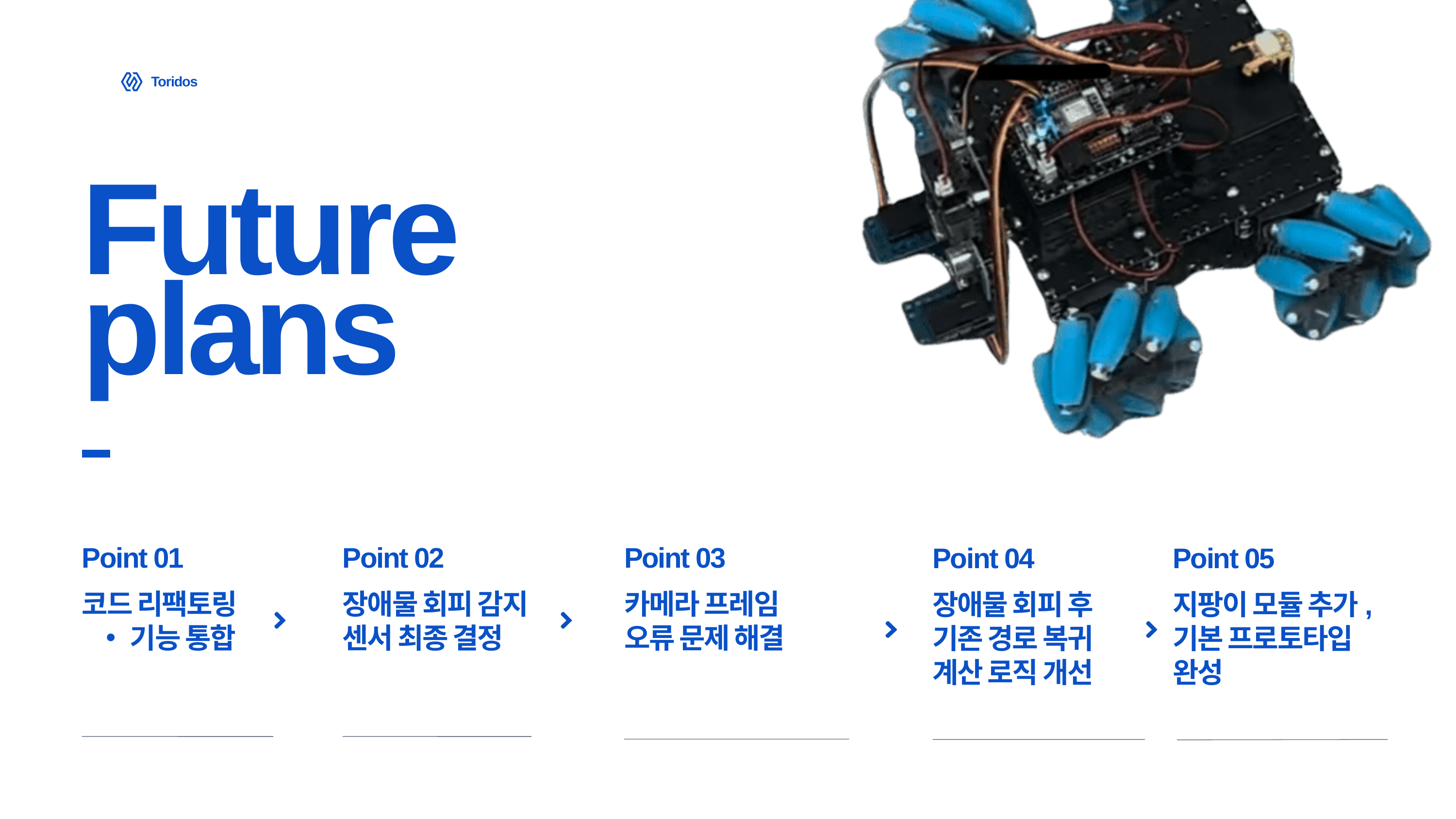

Toridos
Future plans

Point 01
코드 리팩토링
기능 통합
Point 02
장애물 회피 감지
센서 최종 결정
Point 03
카메라 프레임
오류 문제 해결
Point 04
장애물 회피 후
기존 경로 복귀
계산 로직 개선
Point 05
지팡이 모듈 추가,
기본 프로토타입
완성